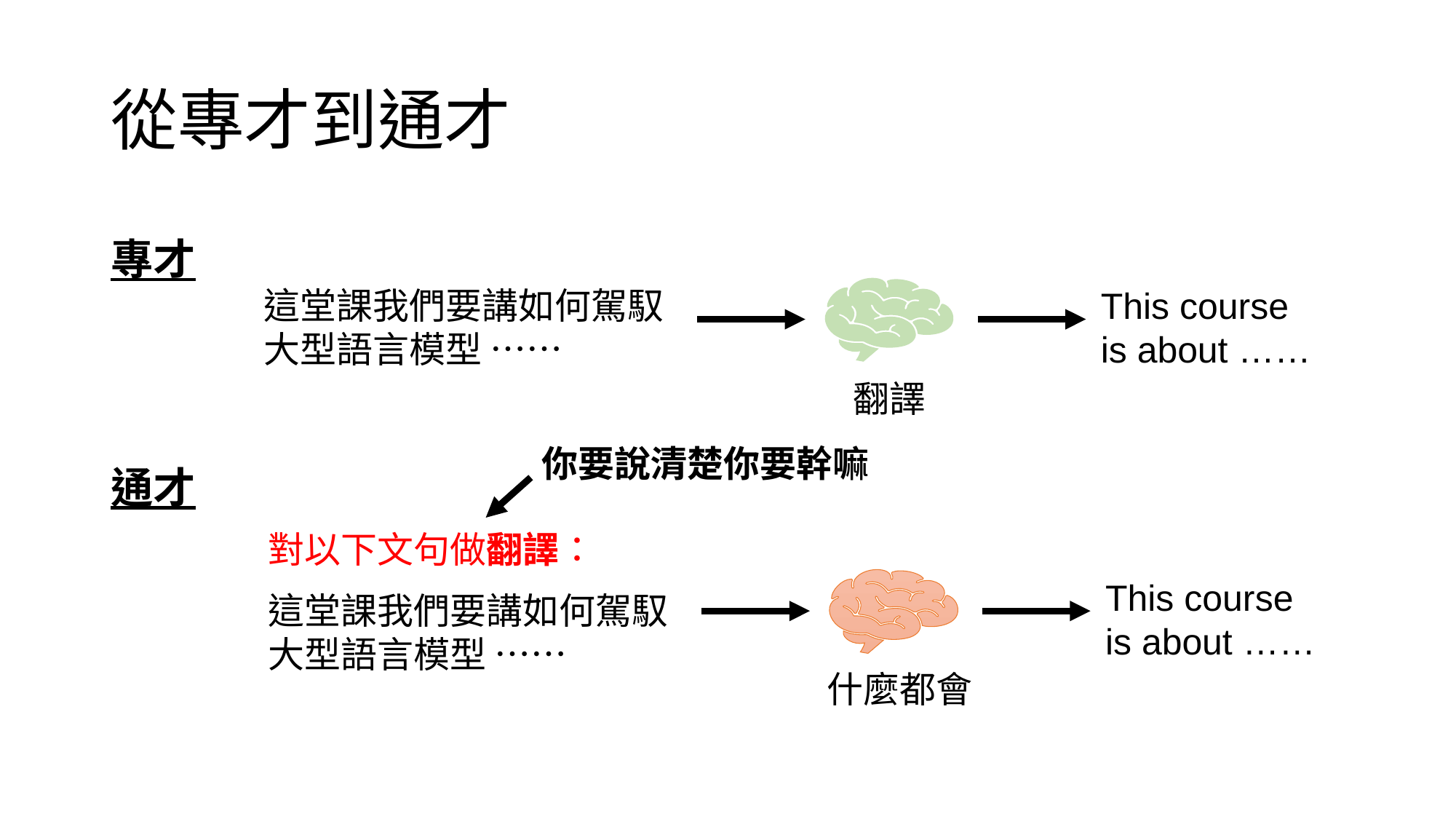

# 從專才到通才
專才
This course is about ……
這堂課我們要講如何駕馭大型語言模型 ……

翻譯
你要說清楚你要幹嘛
通才
對以下文句做翻譯：
This course is about ……

這堂課我們要講如何駕馭大型語言模型 ……
什麼都會